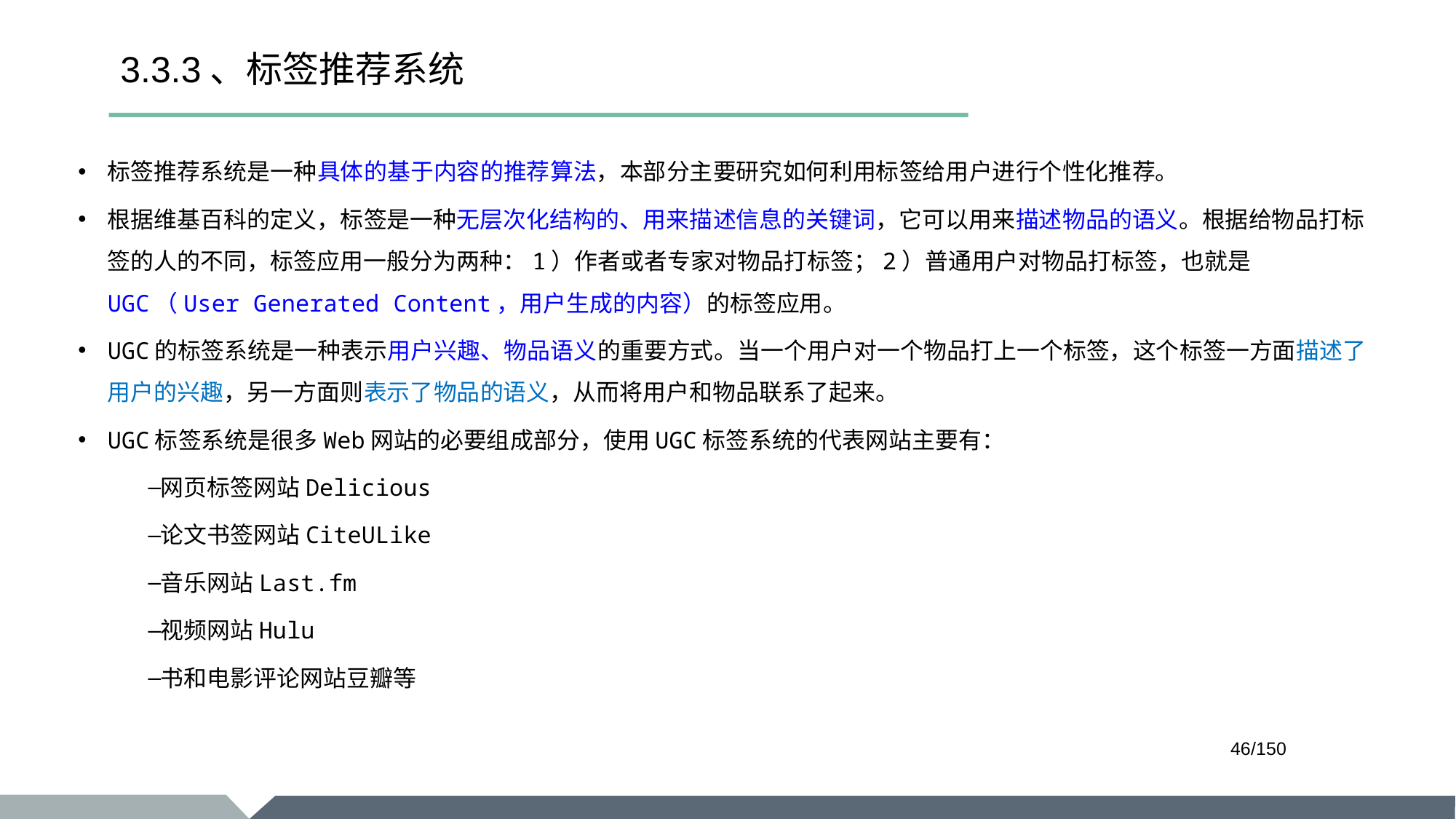

# 3.3.3、标签推荐系统
标签推荐系统是一种具体的基于内容的推荐算法，本部分主要研究如何利用标签给用户进行个性化推荐。
根据维基百科的定义，标签是一种无层次化结构的、用来描述信息的关键词，它可以用来描述物品的语义。根据给物品打标签的人的不同，标签应用一般分为两种：1）作者或者专家对物品打标签；2）普通用户对物品打标签，也就是UGC（User Generated Content，用户生成的内容）的标签应用。
UGC的标签系统是一种表示用户兴趣、物品语义的重要方式。当一个用户对一个物品打上一个标签，这个标签一方面描述了用户的兴趣，另一方面则表示了物品的语义，从而将用户和物品联系了起来。
UGC标签系统是很多Web网站的必要组成部分，使用UGC标签系统的代表网站主要有：
网页标签网站Delicious
论文书签网站CiteULike
音乐网站Last.fm
视频网站Hulu
书和电影评论网站豆瓣等

46/150